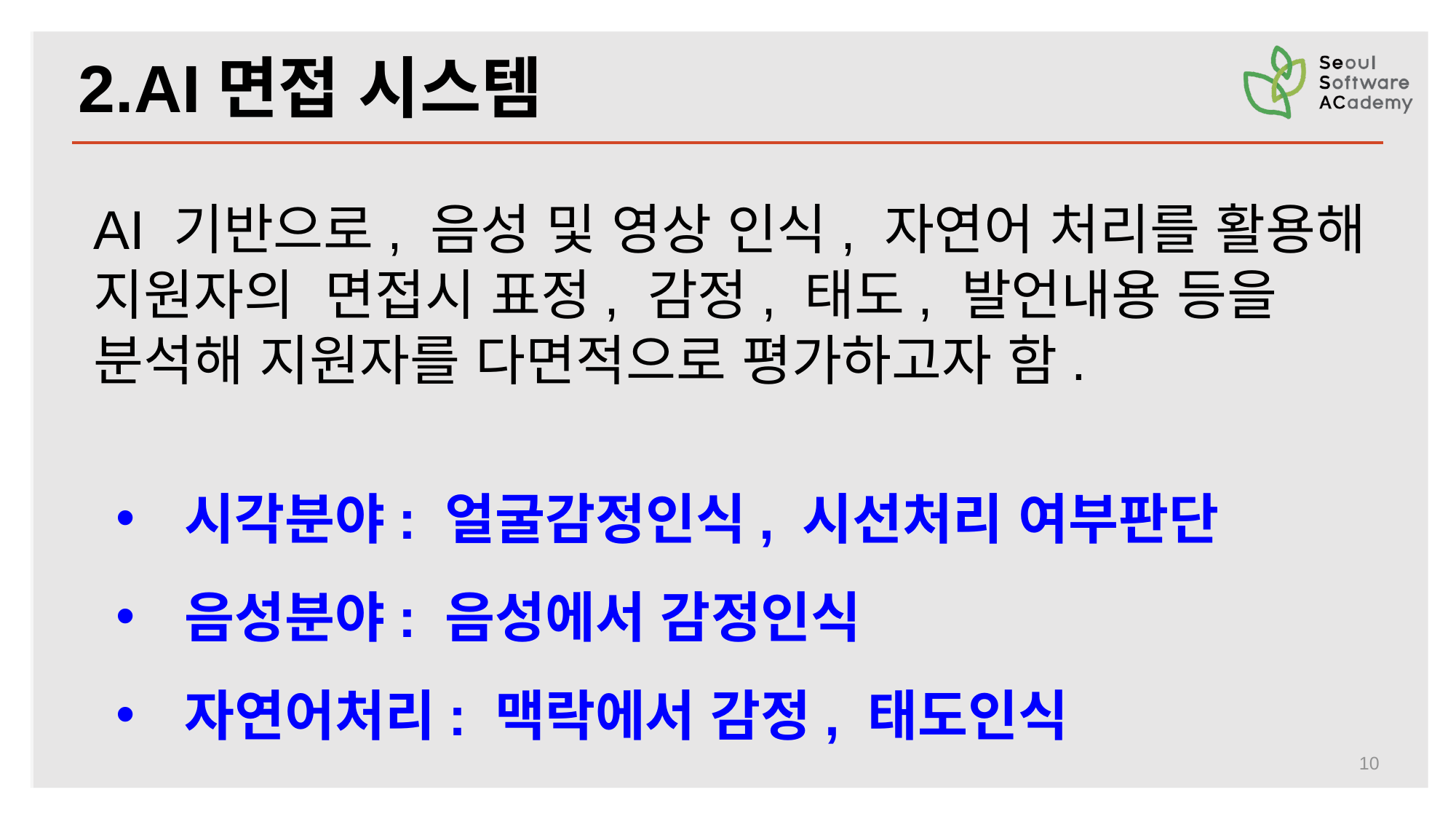

2.AI면접 시스템
AI 기반으로, 음성 및 영상 인식, 자연어 처리를 활용해  지원자의  면접시 표정, 감정, 태도, 발언내용 등을 분석해 지원자를 다면적으로 평가하고자 함.
시각분야: 얼굴감정인식, 시선처리 여부판단
음성분야: 음성에서 감정인식
자연어처리: 맥락에서 감정, 태도인식
10